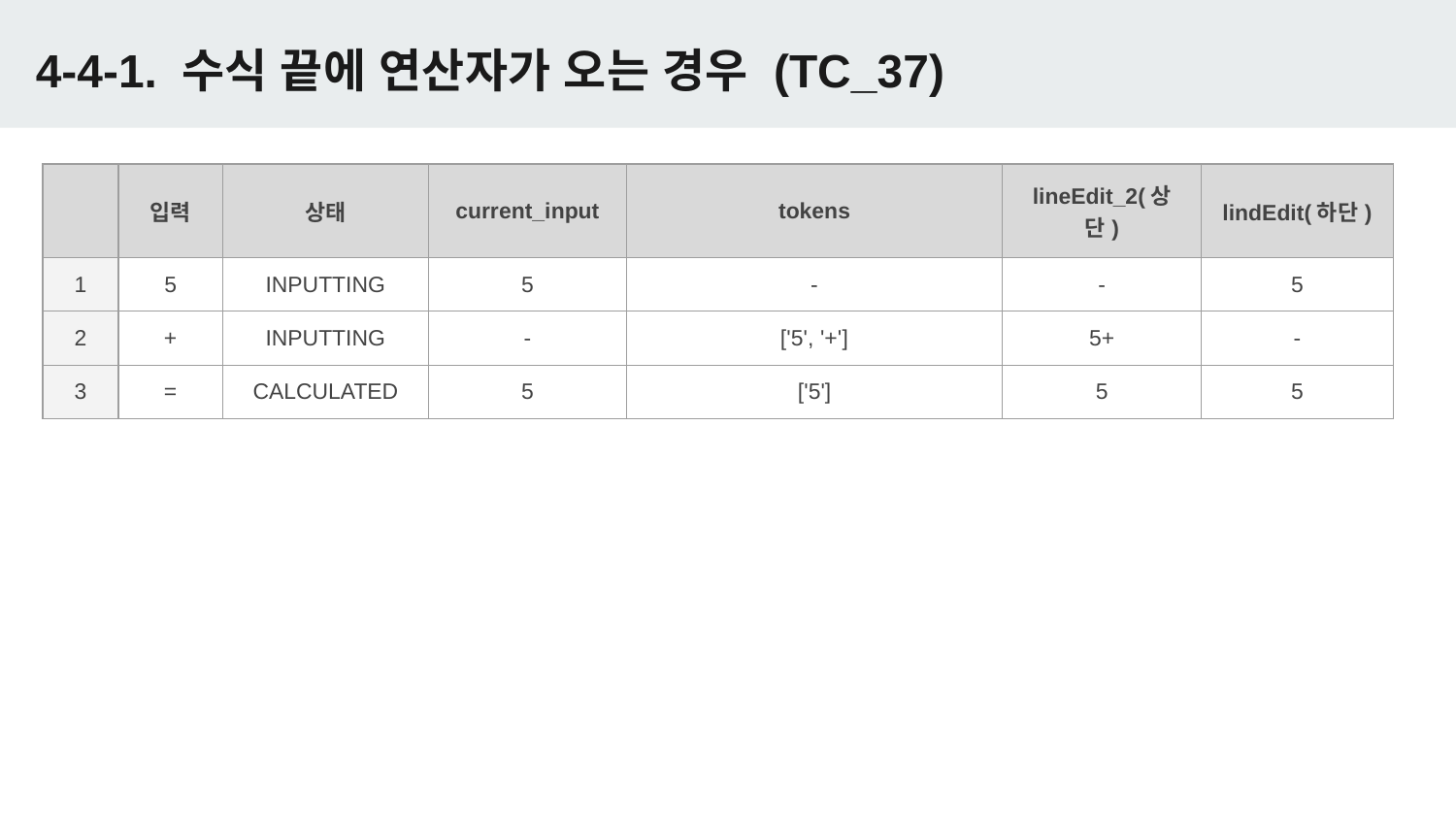

# 4-4-1. 수식 끝에 연산자가 오는 경우 (TC_37)
|  | 입력 | 상태 | current\_input | tokens | lineEdit\_2(상단) | lindEdit(하단) |
| --- | --- | --- | --- | --- | --- | --- |
| 1 | 5 | INPUTTING | 5 | - | - | 5 |
| 2 | + | INPUTTING | - | ['5', '+'] | 5+ | - |
| 3 | = | CALCULATED | 5 | ['5'] | 5 | 5 |